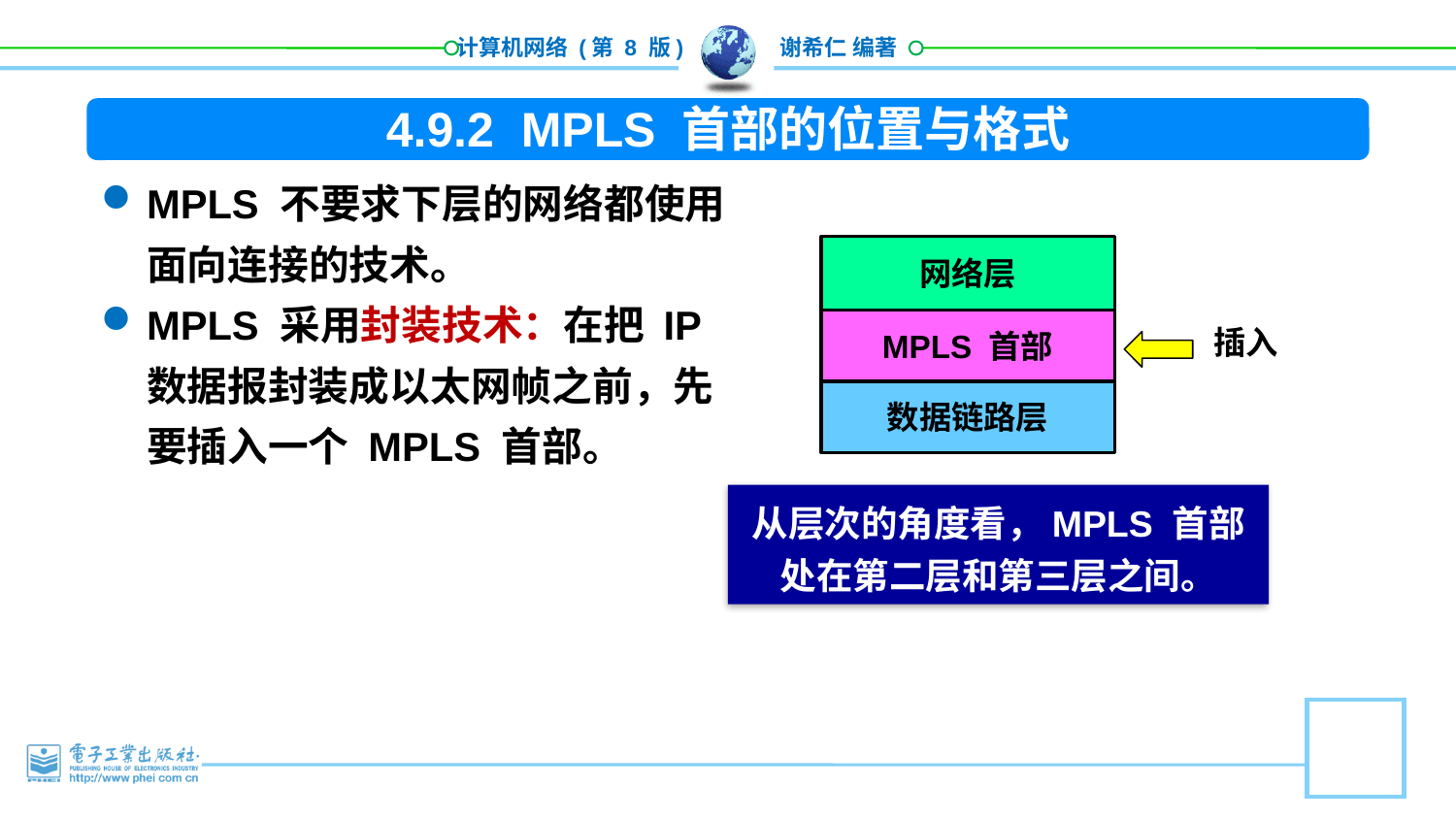

4.9.2  MPLS 首部的位置与格式

MPLS 不要求下层的网络都使用面向连接的技术。
MPLS 采用封装技术：在把 IP 数据报封装成以太网帧之前，先要插入一个 MPLS 首部。
网络层
MPLS 首部
插入

数据链路层
从层次的角度看，MPLS 首部处在第二层和第三层之间。